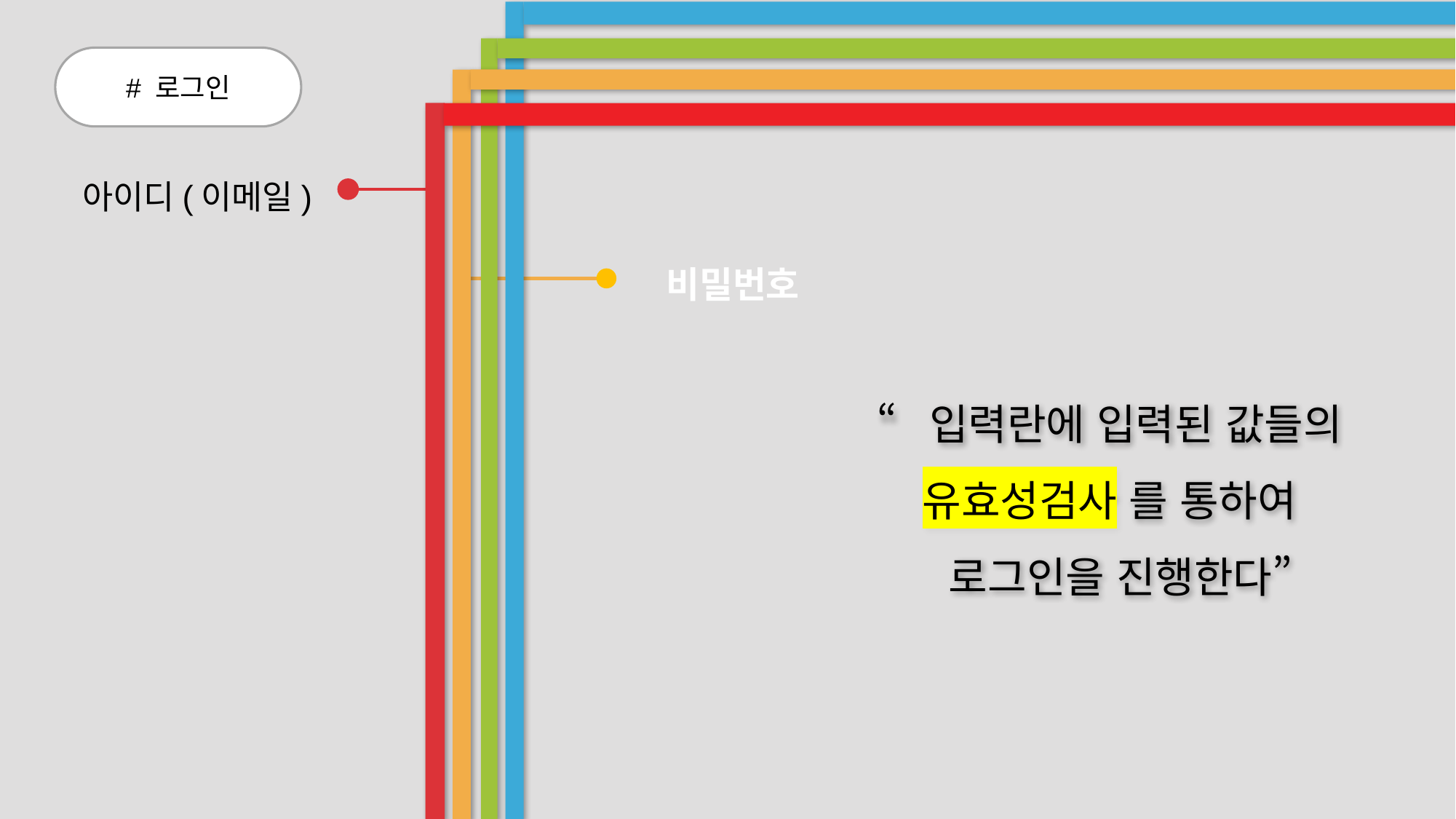

# 로그인

아이디(이메일)

비밀번호

“입력란에 입력된 값들의
유효성검사 를 통하여
 로그인을 진행한다”